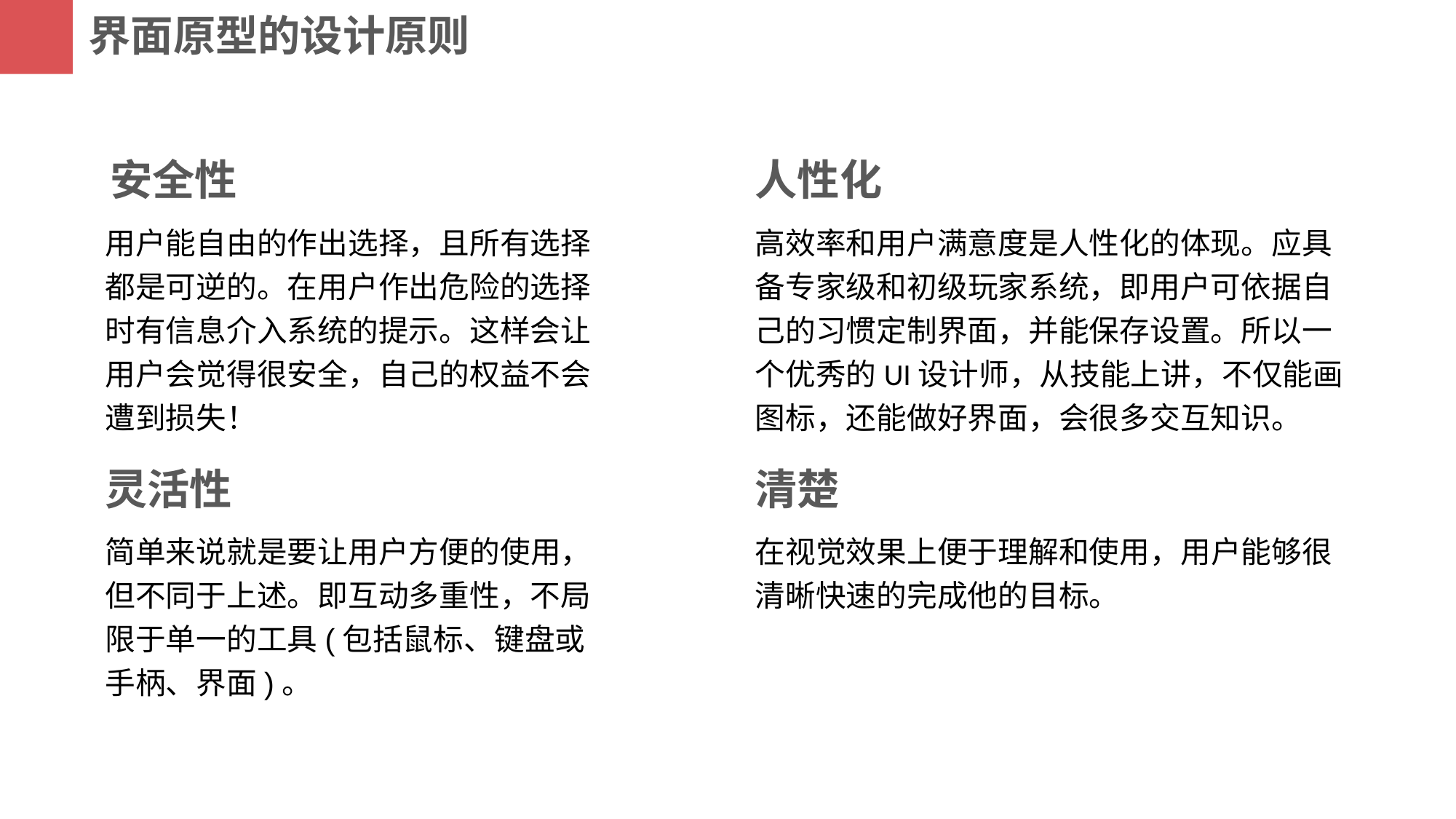

界面原型的设计原则
安全性
人性化
用户能自由的作出选择，且所有选择都是可逆的。在用户作出危险的选择时有信息介入系统的提示。这样会让用户会觉得很安全，自己的权益不会遭到损失！
高效率和用户满意度是人性化的体现。应具备专家级和初级玩家系统，即用户可依据自己的习惯定制界面，并能保存设置。所以一个优秀的UI设计师，从技能上讲，不仅能画图标，还能做好界面，会很多交互知识。
灵活性
清楚
简单来说就是要让用户方便的使用，但不同于上述。即互动多重性，不局限于单一的工具(包括鼠标、键盘或手柄、界面)。
在视觉效果上便于理解和使用，用户能够很清晰快速的完成他的目标。